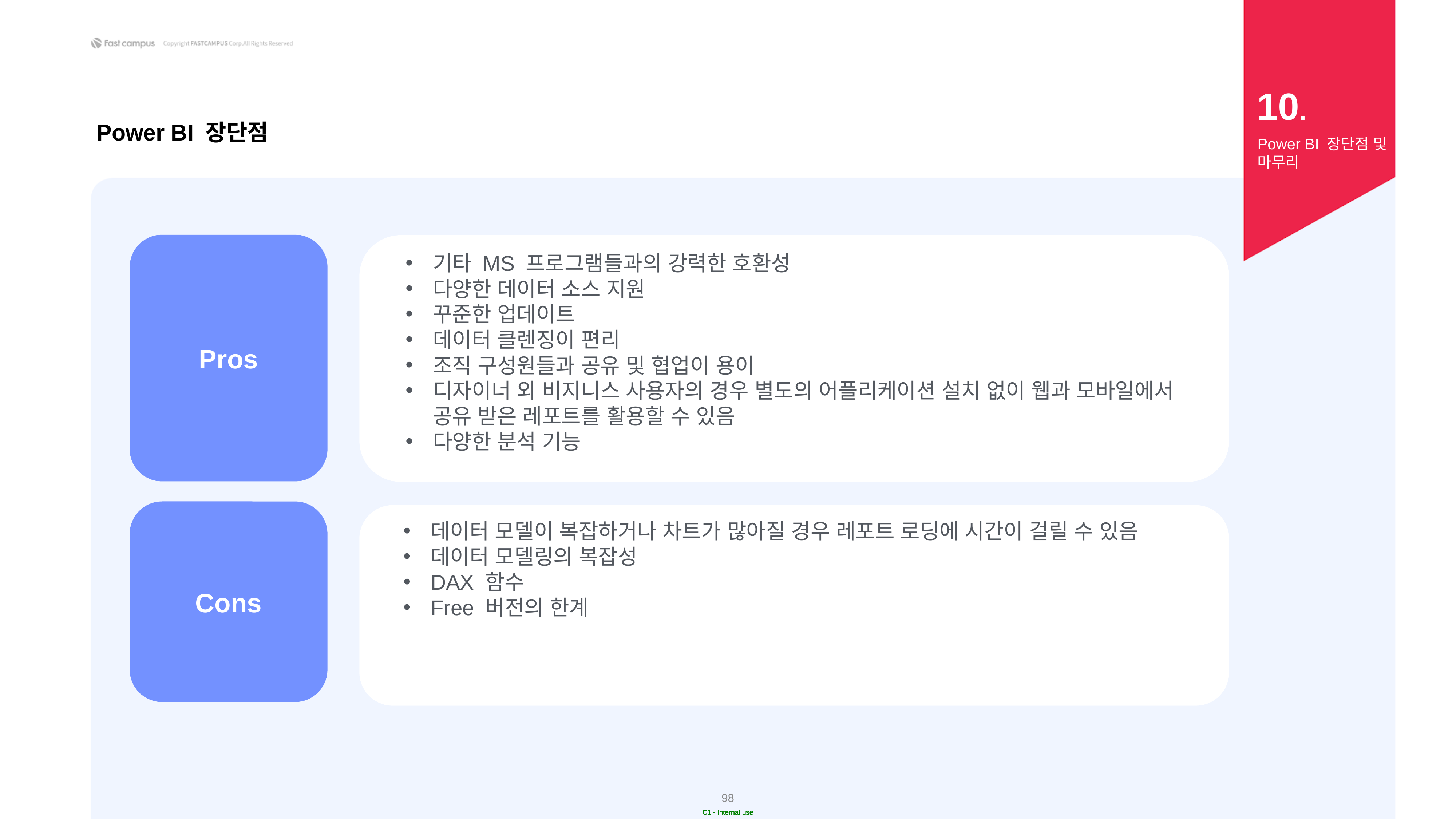

10.
Power BI 장단점
Power BI 장단점 및 마무리
Pros
기타 MS 프로그램들과의 강력한 호환성
다양한 데이터 소스 지원
꾸준한 업데이트
데이터 클렌징이 편리
조직 구성원들과 공유 및 협업이 용이
디자이너 외 비지니스 사용자의 경우 별도의 어플리케이션 설치 없이 웹과 모바일에서 공유 받은 레포트를 활용할 수 있음
다양한 분석 기능

Cons
데이터 모델이 복잡하거나 차트가 많아질 경우 레포트 로딩에 시간이 걸릴 수 있음
데이터 모델링의 복잡성
DAX 함수
Free 버전의 한계
98